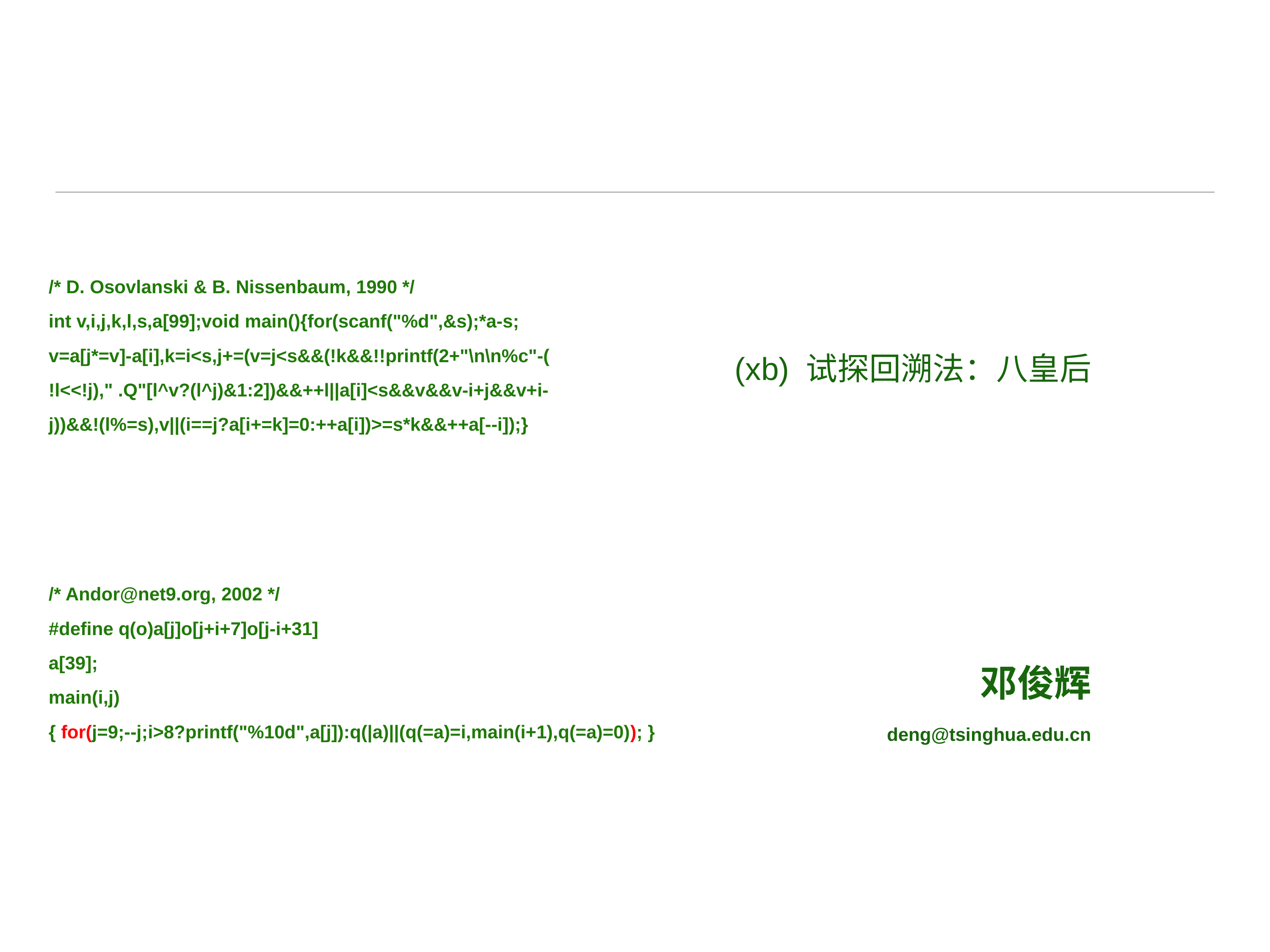

/* D. Osovlanski & B. Nissenbaum, 1990 */
int v,i,j,k,l,s,a[99];void main(){for(scanf("%d",&s);*a-s;
v=a[j*=v]-a[i],k=i<s,j+=(v=j<s&&(!k&&!!printf(2+"\n\n%c"-(
!l<<!j)," .Q"[l^v?(l^j)&1:2])&&++l||a[i]<s&&v&&v-i+j&&v+i-
j))&&!(l%=s),v||(i==j?a[i+=k]=0:++a[i])>=s*k&&++a[--i]);}
(xb) 试探回溯法：八皇后
/* Andor@net9.org, 2002 */
#define q(o)a[j]o[j+i+7]o[j-i+31]
a[39];
main(i,j)
{ for(j=9;--j;i>8?printf("%10d",a[j]):q(|a)||(q(=a)=i,main(i+1),q(=a)=0)); }